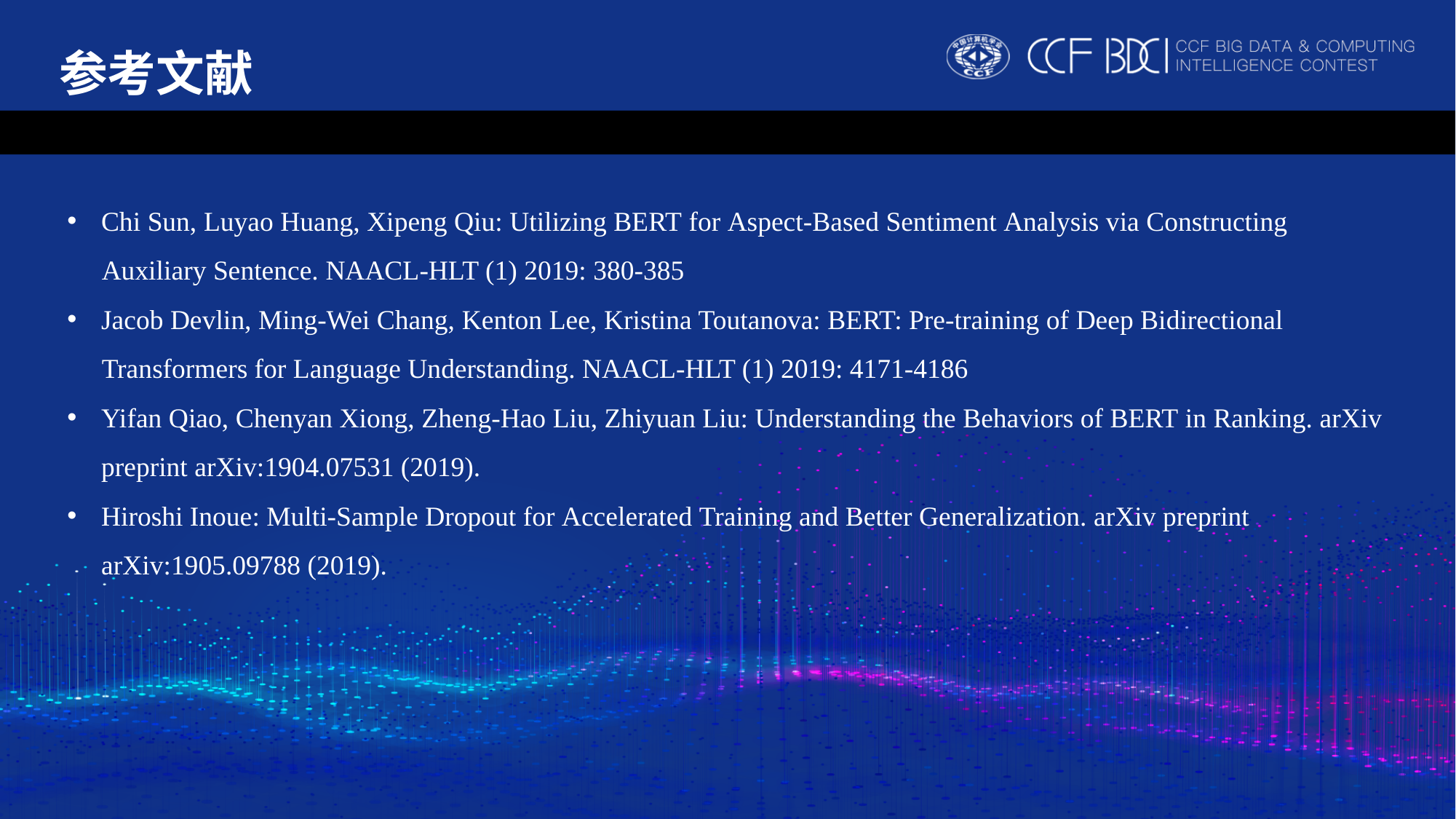

参考文献

Chi Sun, Luyao Huang, Xipeng Qiu: Utilizing BERT for Aspect-Based Sentiment Analysis via Constructing
     Auxiliary Sentence. NAACL-HLT (1) 2019: 380-385
Jacob Devlin, Ming-Wei Chang, Kenton Lee, Kristina Toutanova: BERT: Pre-training of Deep Bidirectional
     Transformers for Language Understanding. NAACL-HLT (1) 2019: 4171-4186
Yifan Qiao, Chenyan Xiong, Zheng-Hao Liu, Zhiyuan Liu: Understanding the Behaviors of BERT in Ranking. arXiv preprint arXiv:1904.07531 (2019).
Hiroshi Inoue: Multi-Sample Dropout for Accelerated Training and Better Generalization. arXiv preprint arXiv:1905.09788 (2019).